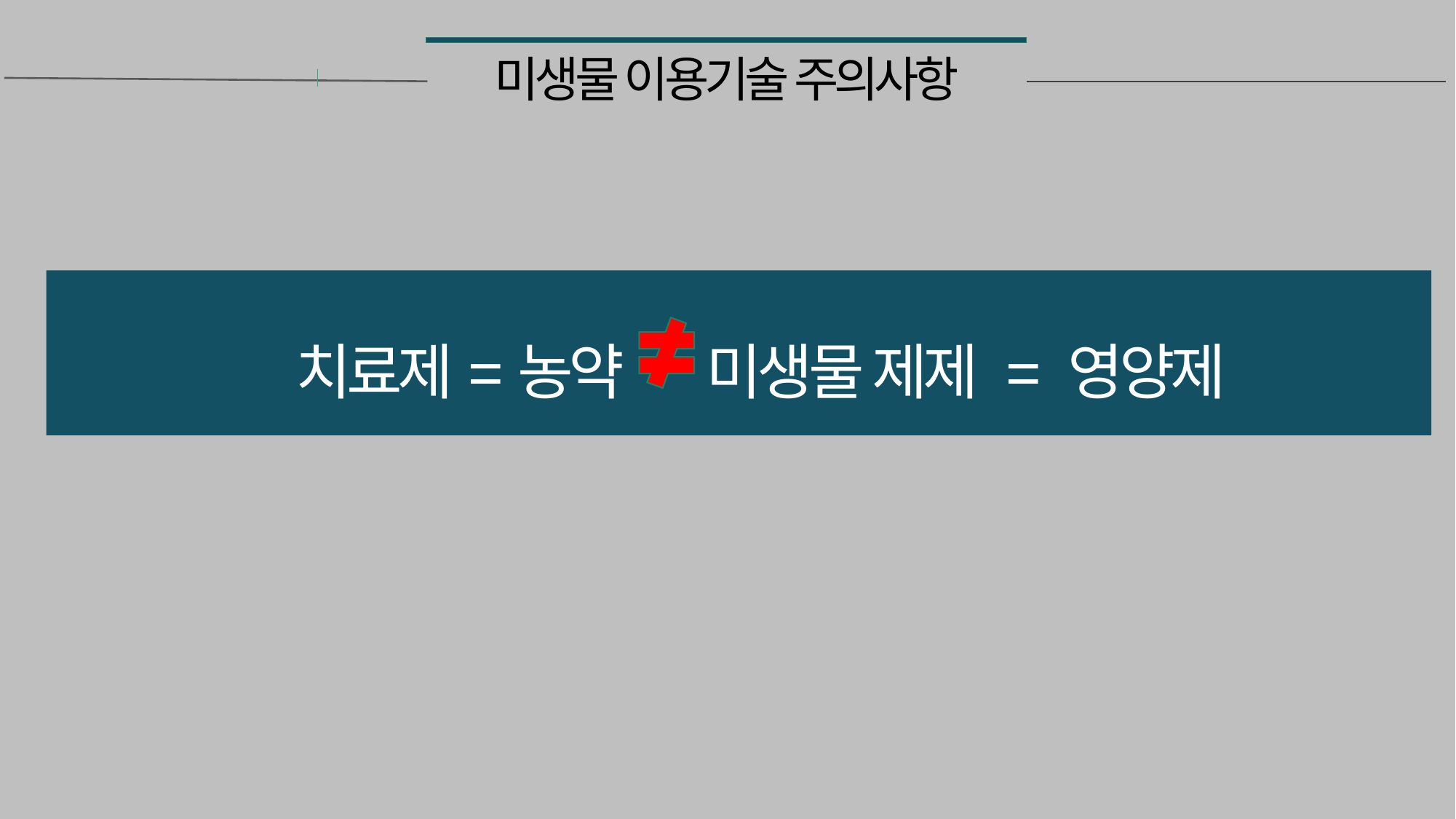

# 미생물 이용기술 주의사항
    치료제=농약       미생물 제제 = 영양제